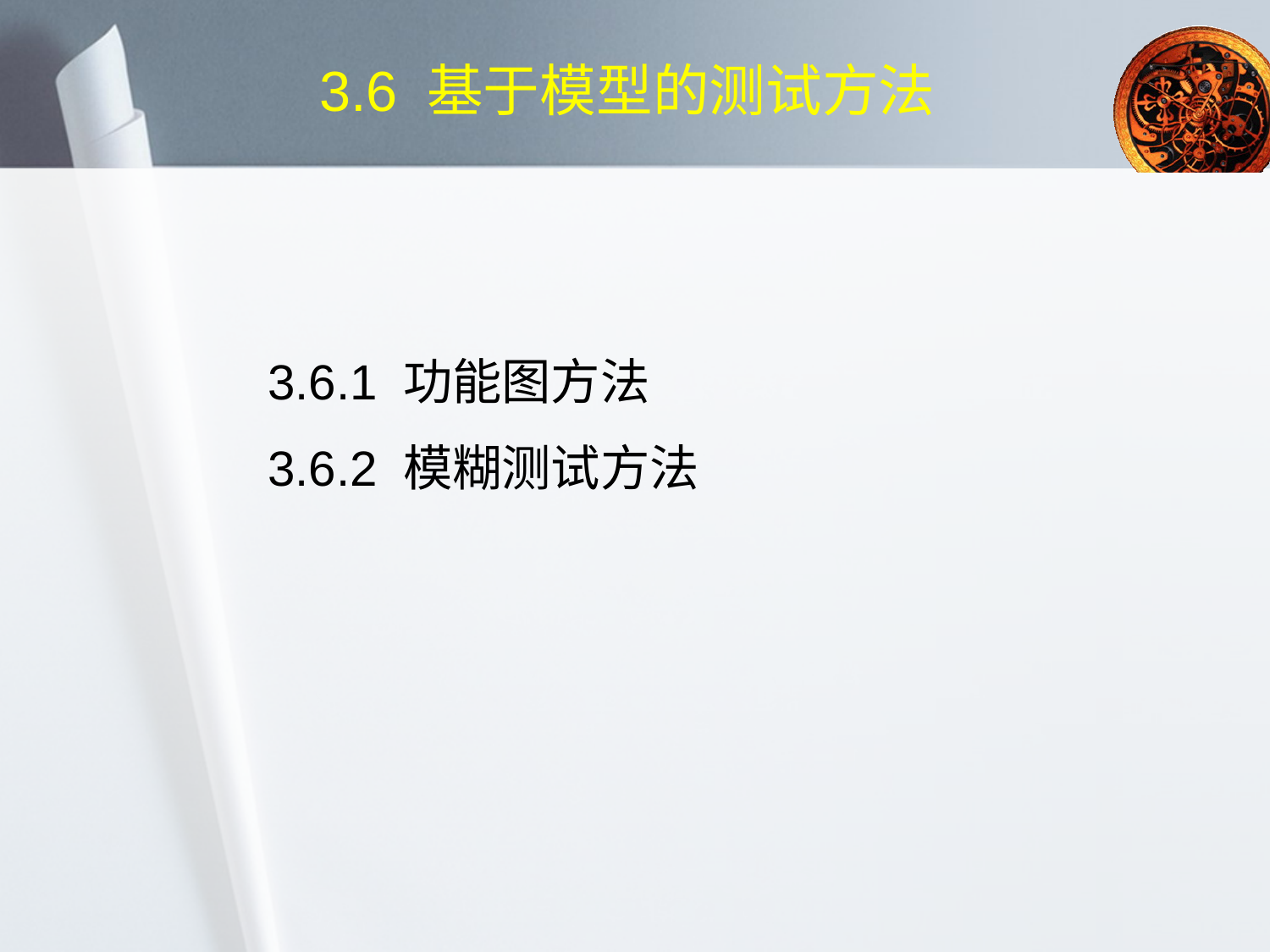

# 3.6 基于模型的测试方法
3.6.1 功能图方法
3.6.2 模糊测试方法